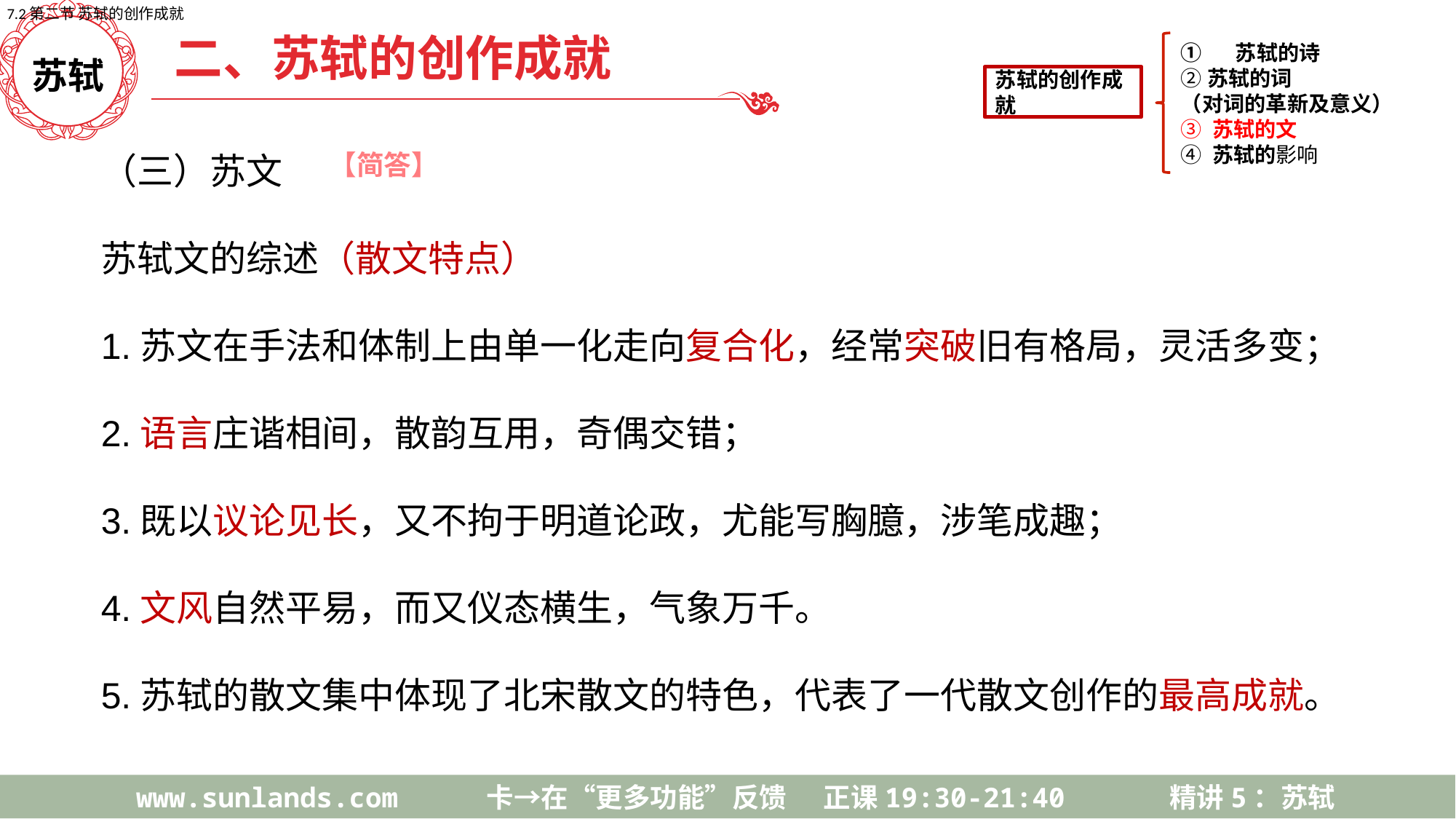

7.2第二节 苏轼的创作成就

二、苏轼的创作成就

苏轼的创作成就
苏轼的诗
②苏轼的词
（对词的革新及意义）
③ 苏轼的文
④ 苏轼的影响
苏轼

（三）苏文
苏轼文的综述（散文特点）
1.苏文在手法和体制上由单一化走向复合化，经常突破旧有格局，灵活多变；
2.语言庄谐相间，散韵互用，奇偶交错；
3.既以议论见长，又不拘于明道论政，尤能写胸臆，涉笔成趣；
4.文风自然平易，而又仪态横生，气象万千。
5.苏轼的散文集中体现了北宋散文的特色，代表了一代散文创作的最高成就。
【简答】